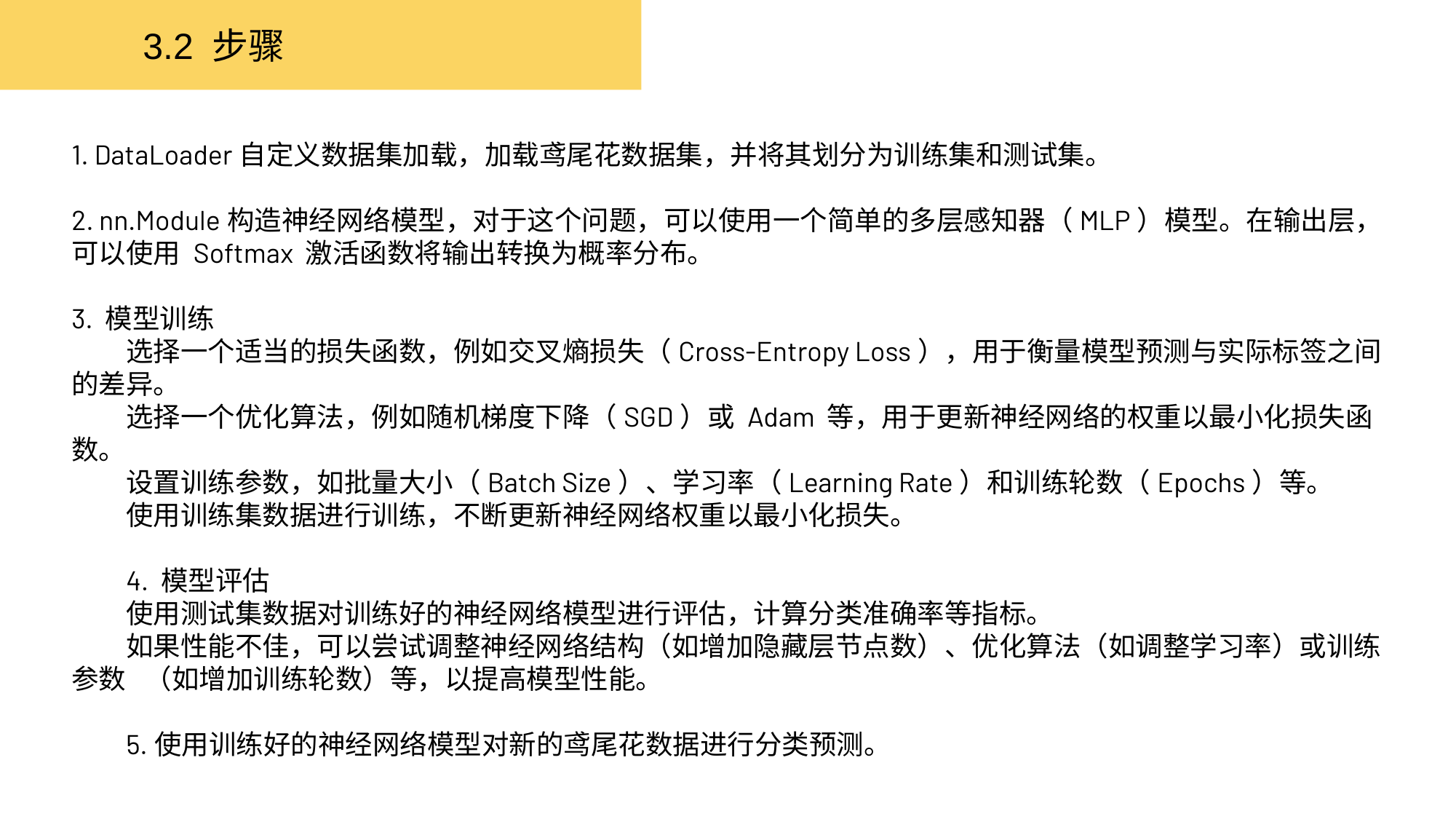

3.2 步骤
1. DataLoader自定义数据集加载，加载鸢尾花数据集，并将其划分为训练集和测试集。

2. nn.Module构造神经网络模型，对于这个问题，可以使用一个简单的多层感知器（MLP）模型。在输出层，可以使用 Softmax 激活函数将输出转换为概率分布。

3. 模型训练
选择一个适当的损失函数，例如交叉熵损失（Cross-Entropy Loss），用于衡量模型预测与实际标签之间的差异。
选择一个优化算法，例如随机梯度下降（SGD）或 Adam 等，用于更新神经网络的权重以最小化损失函数。
设置训练参数，如批量大小（Batch Size）、学习率（Learning Rate）和训练轮数（Epochs）等。
使用训练集数据进行训练，不断更新神经网络权重以最小化损失。

4. 模型评估
使用测试集数据对训练好的神经网络模型进行评估，计算分类准确率等指标。
如果性能不佳，可以尝试调整神经网络结构（如增加隐藏层节点数）、优化算法（如调整学习率）或训练参数   （如增加训练轮数）等，以提高模型性能。

5.使用训练好的神经网络模型对新的鸢尾花数据进行分类预测。